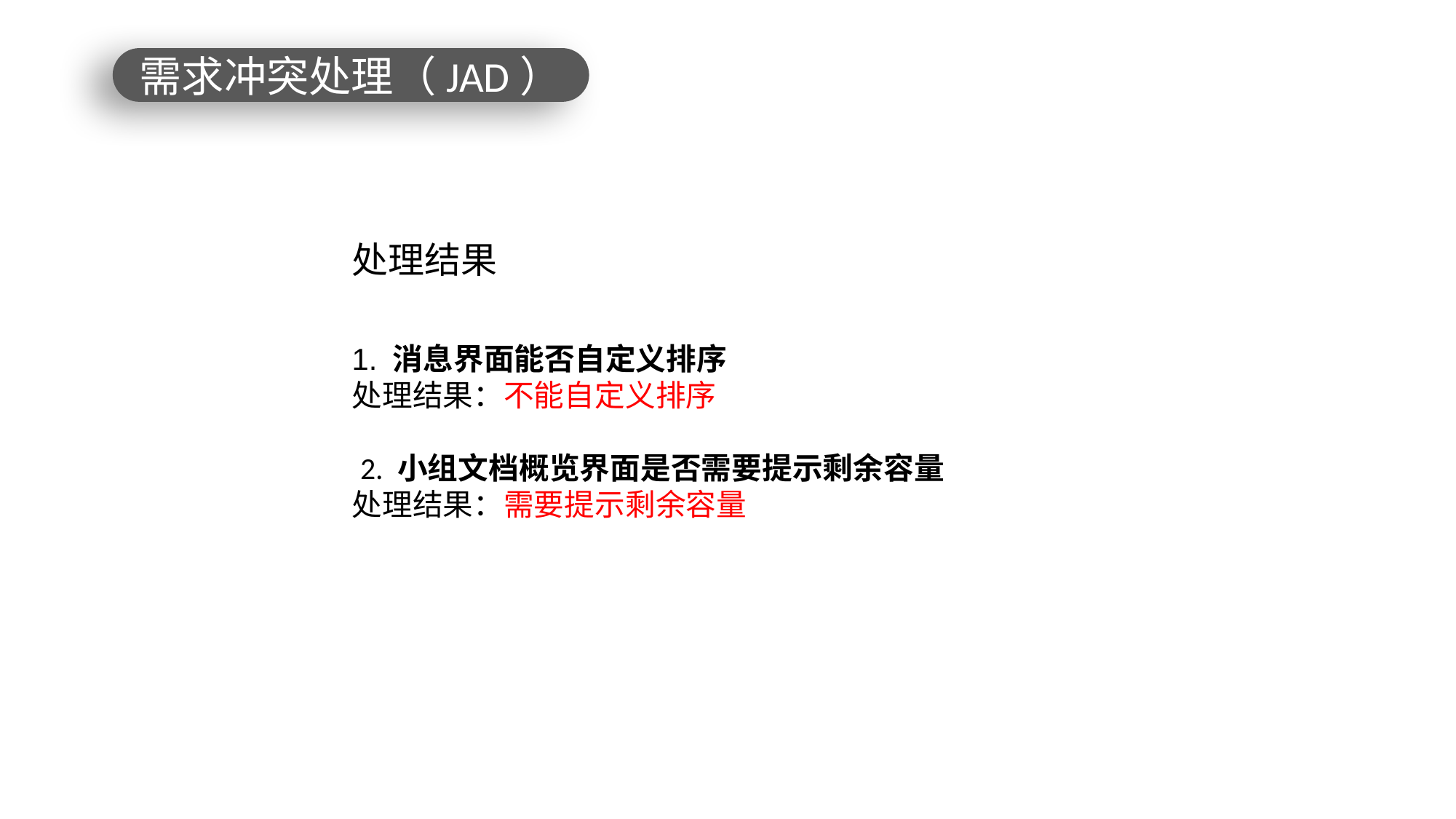

需求冲突处理（JAD）
处理结果
1. 消息界面能否自定义排序
处理结果：不能自定义排序

 2. 小组文档概览界面是否需要提示剩余容量
处理结果：需要提示剩余容量